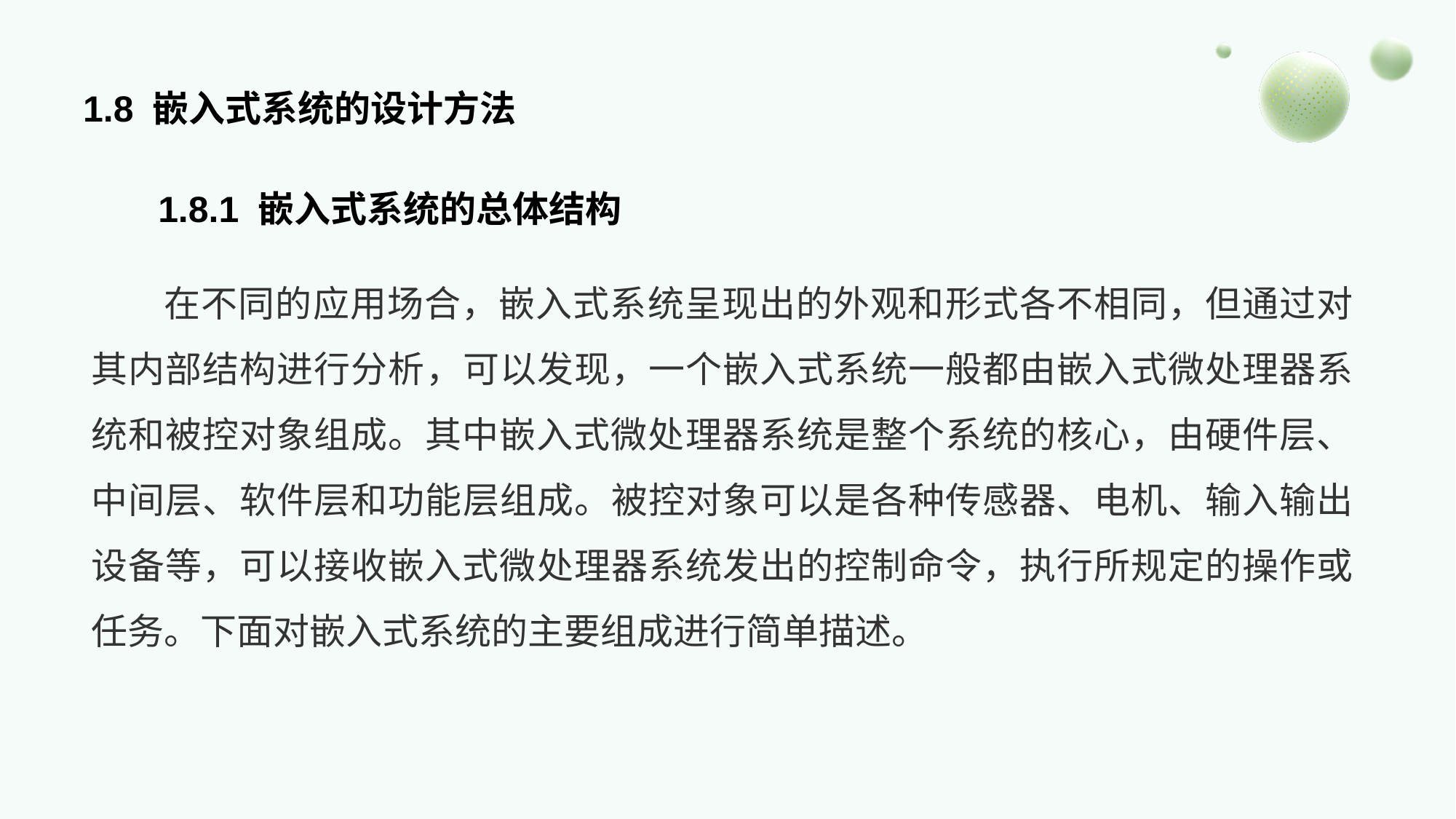

# 1.8 嵌入式系统的设计方法
1.8.1 嵌入式系统的总体结构
在不同的应用场合，嵌入式系统呈现出的外观和形式各不相同，但通过对其内部结构进行分析，可以发现，一个嵌入式系统一般都由嵌入式微处理器系统和被控对象组成。其中嵌入式微处理器系统是整个系统的核心，由硬件层、中间层、软件层和功能层组成。被控对象可以是各种传感器、电机、输入输出设备等，可以接收嵌入式微处理器系统发出的控制命令，执行所规定的操作或任务。下面对嵌入式系统的主要组成进行简单描述。